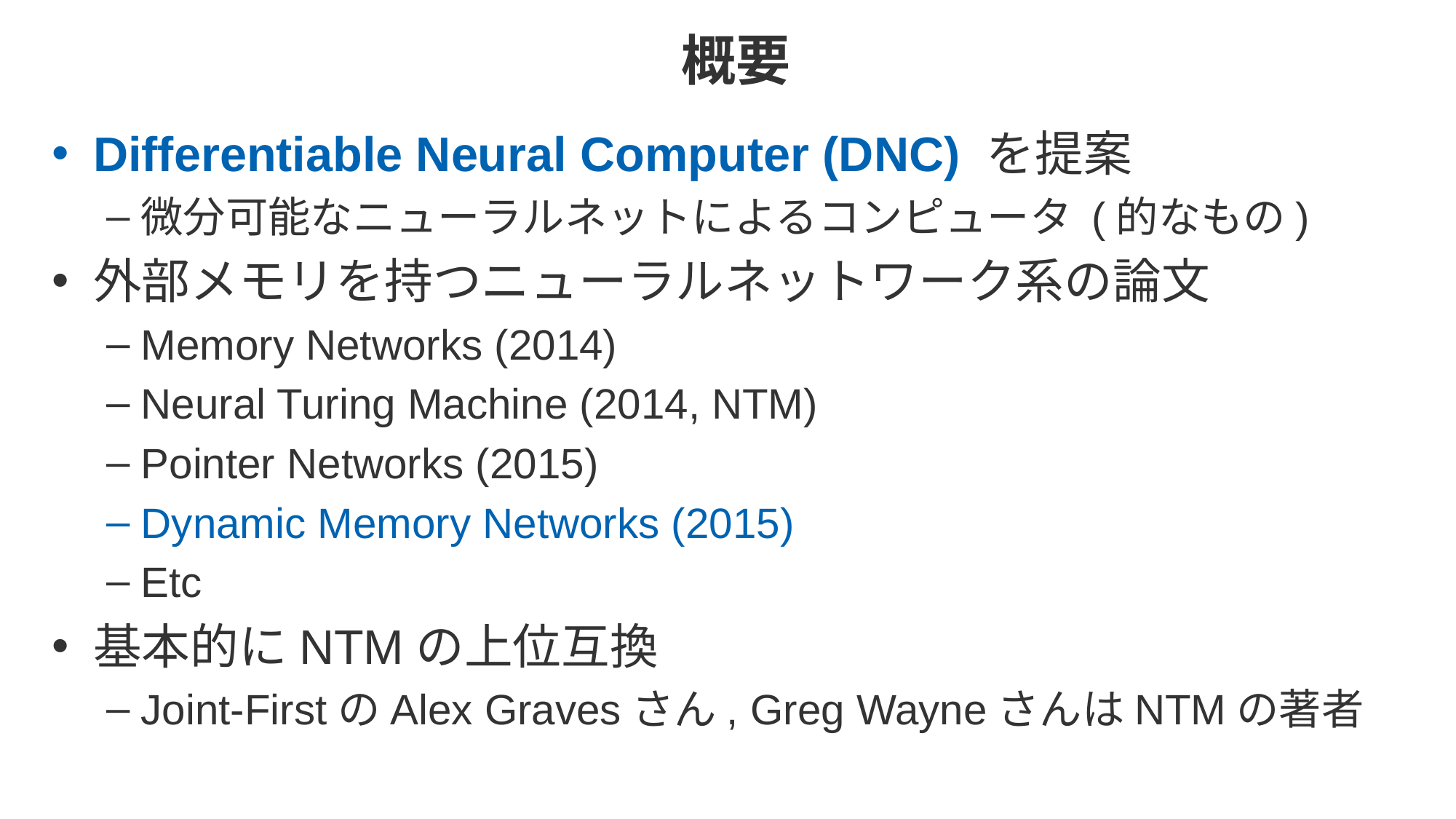

# 概要
Differentiable Neural Computer (DNC) を提案
微分可能なニューラルネットによるコンピュータ (的なもの)
外部メモリを持つニューラルネットワーク系の論文
Memory Networks (2014)
Neural Turing Machine (2014, NTM)
Pointer Networks (2015)
Dynamic Memory Networks (2015)
Etc
基本的にNTMの上位互換
Joint-FirstのAlex Gravesさん, Greg WayneさんはNTMの著者